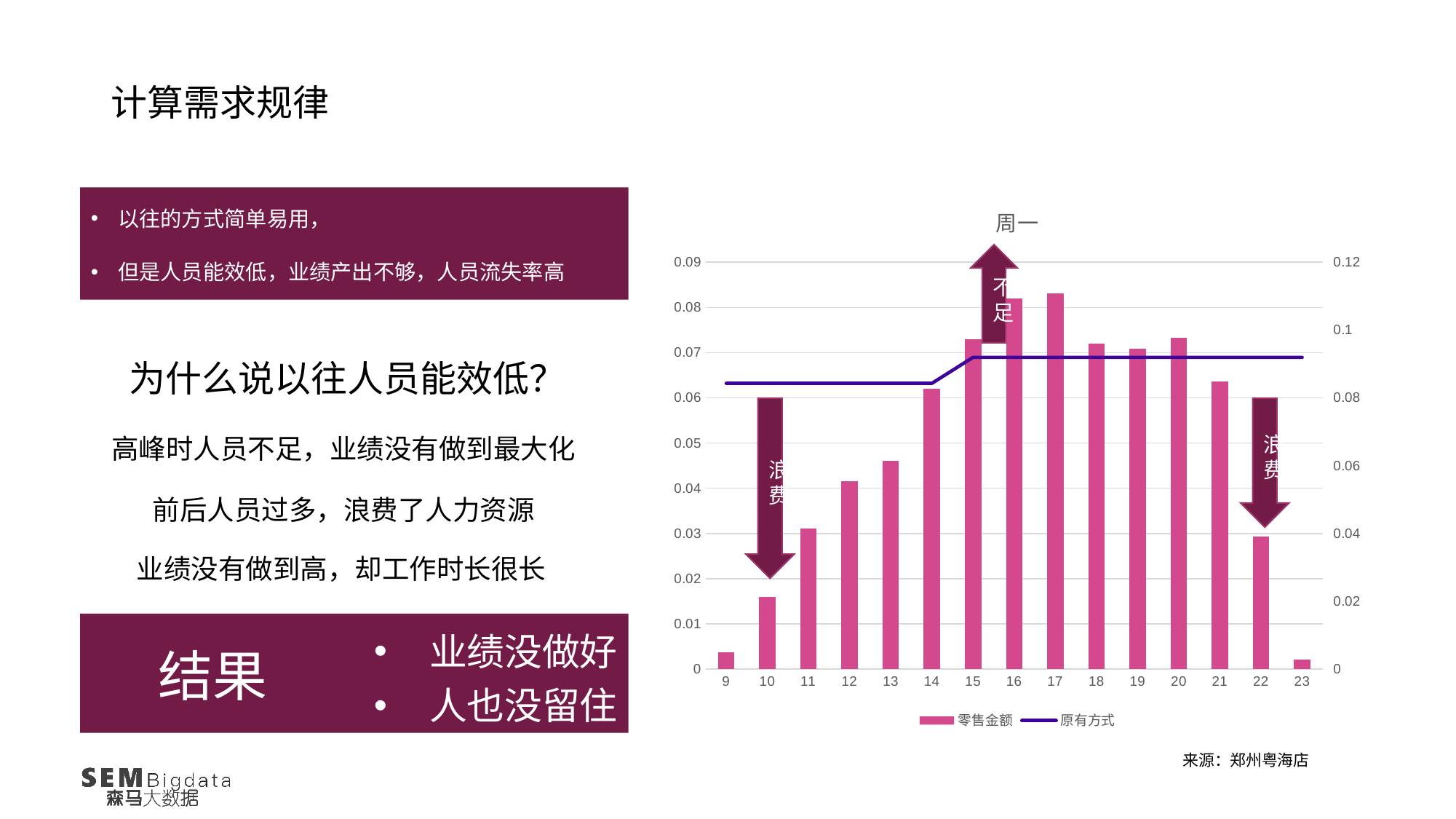

计算需求规律

### Chart: 周一

| Category |  |  |
|---|---|---|
| 9 | 0.0049914943532714294 | 0.06321839080459771 |
| 10 | 0.02138309019825834 | 0.06321839080459771 |
| 11 | 0.041352521120105505 | 0.06321839080459771 |
| 12 | 0.055328732937335603 | 0.06321839080459771 |
| 13 | 0.06148557928707008 | 0.06321839080459771 |
| 14 | 0.08278191734524085 | 0.06321839080459771 |
| 15 | 0.09731435128358977 | 0.06896551724137931 |
| 16 | 0.10940978222933523 | 0.06896551724137931 |
| 17 | 0.11071140968152501 | 0.06896551724137931 |
| 18 | 0.09592686960359038 | 0.06896551724137931 |
| 19 | 0.09457143648489721 | 0.06896551724137931 |
| 20 | 0.0977420338086075 | 0.06896551724137931 |
| 21 | 0.08478536684793213 | 0.06896551724137931 |
| 22 | 0.03914807740749794 | 0.06896551724137931 |
| 23 | 0.0027637739916117035 | 0.06896551724137931 |
以往的方式简单易用，
但是人员能效低，业绩产出不够，人员流失率高
不足
为什么说以往人员能效低？
浪费
浪费
高峰时人员不足，业绩没有做到最大化
前后人员过多，浪费了人力资源
业绩没有做到高，却工作时长很长
业绩没做好
人也没留住
结果
来源：郑州粤海店